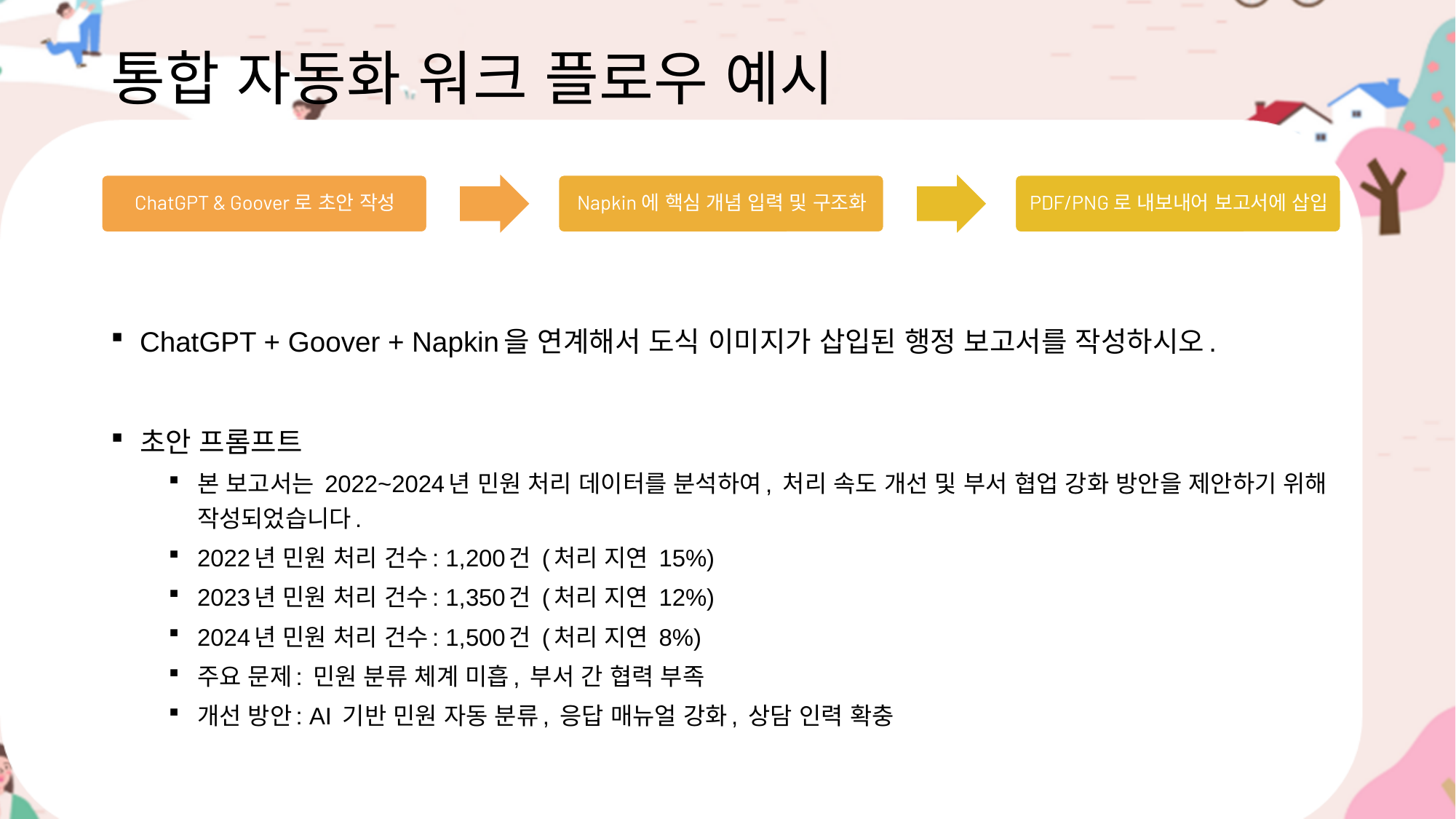

# 통합 자동화 워크 플로우 예시
ChatGPT & Goover로 초안 작성

Napkin에 핵심 개념 입력 및 구조화

PDF/PNG로 내보내어 보고서에 삽입

ChatGPT + Goover + Napkin을 연계해서 도식 이미지가 삽입된 행정 보고서를 작성하시오.

초안 프롬프트
본 보고서는 2022~2024년 민원 처리 데이터를 분석하여, 처리 속도 개선 및 부서 협업 강화 방안을 제안하기 위해 작성되었습니다.
2022년 민원 처리 건수: 1,200건 (처리 지연 15%)
2023년 민원 처리 건수: 1,350건 (처리 지연 12%)
2024년 민원 처리 건수: 1,500건 (처리 지연 8%)
주요 문제: 민원 분류 체계 미흡, 부서 간 협력 부족
개선 방안: AI 기반 민원 자동 분류, 응답 매뉴얼 강화, 상담 인력 확충